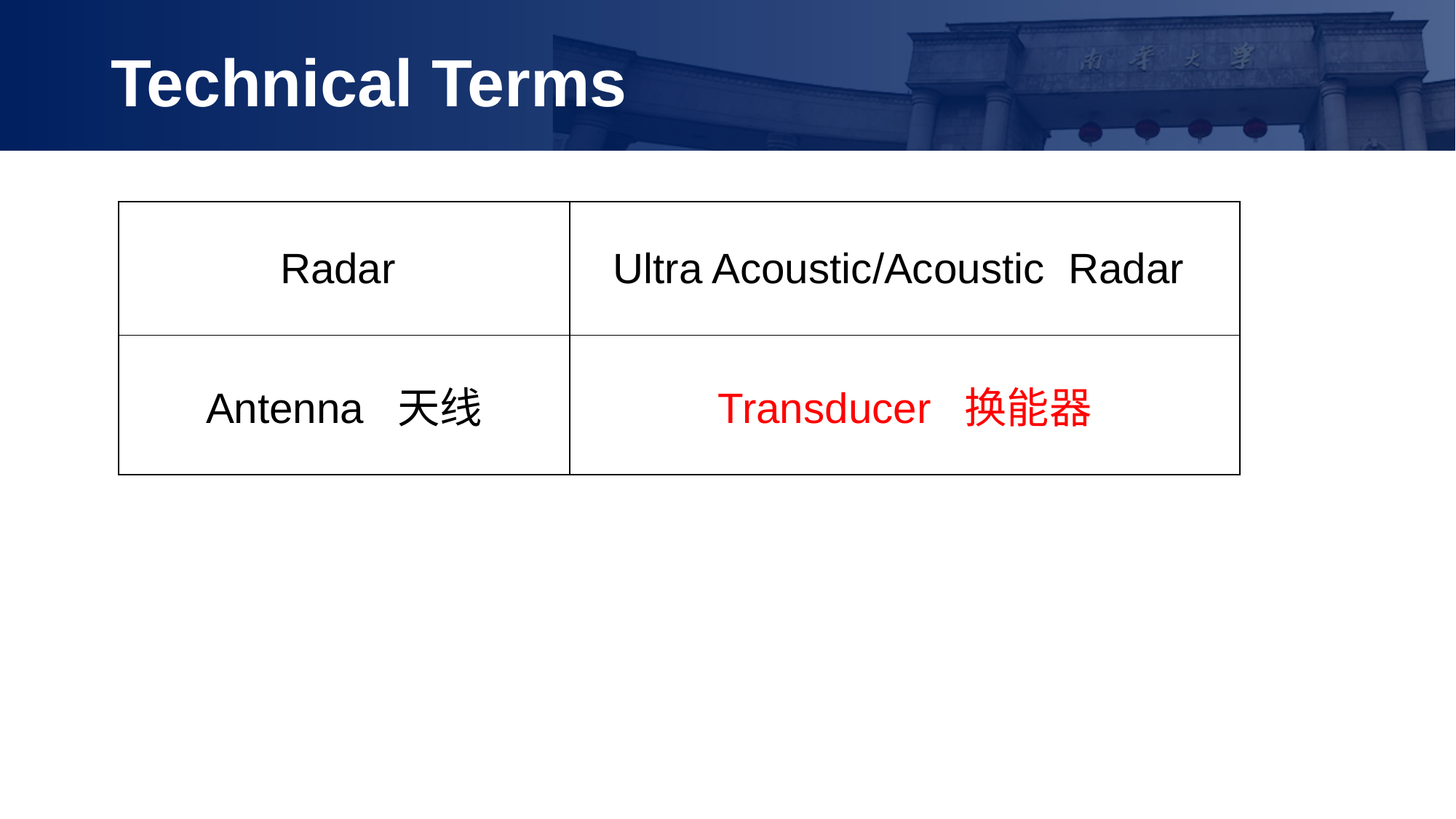

Technical Terms
| Radar | Ultra Acoustic/Acoustic Radar |
| --- | --- |
| Antenna 天线 | Transducer 换能器 |